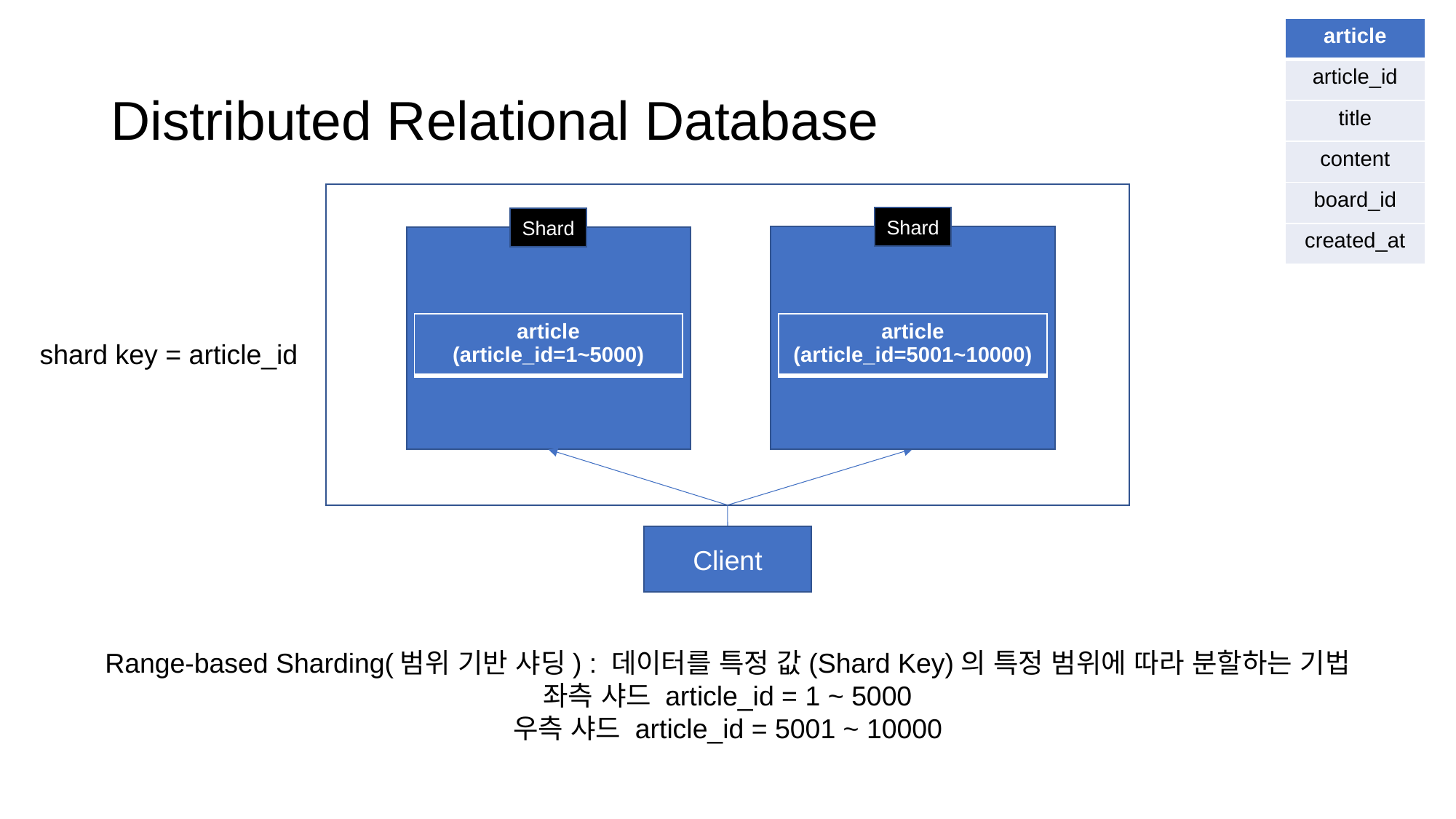

| article |
| --- |
| article\_id |
| title |
| content |
| board\_id |
| created\_at |
# Distributed Relational Database

Shard
Shard

| article (article\_id=1~5000) |
| --- |
| article (article\_id=5001~10000) |
| --- |
shard key = article_id
Client
Range-based Sharding(범위 기반 샤딩) : 데이터를 특정 값(Shard Key)의 특정 범위에 따라 분할하는 기법
좌측 샤드 article_id = 1 ~ 5000
우측 샤드 article_id = 5001 ~ 10000